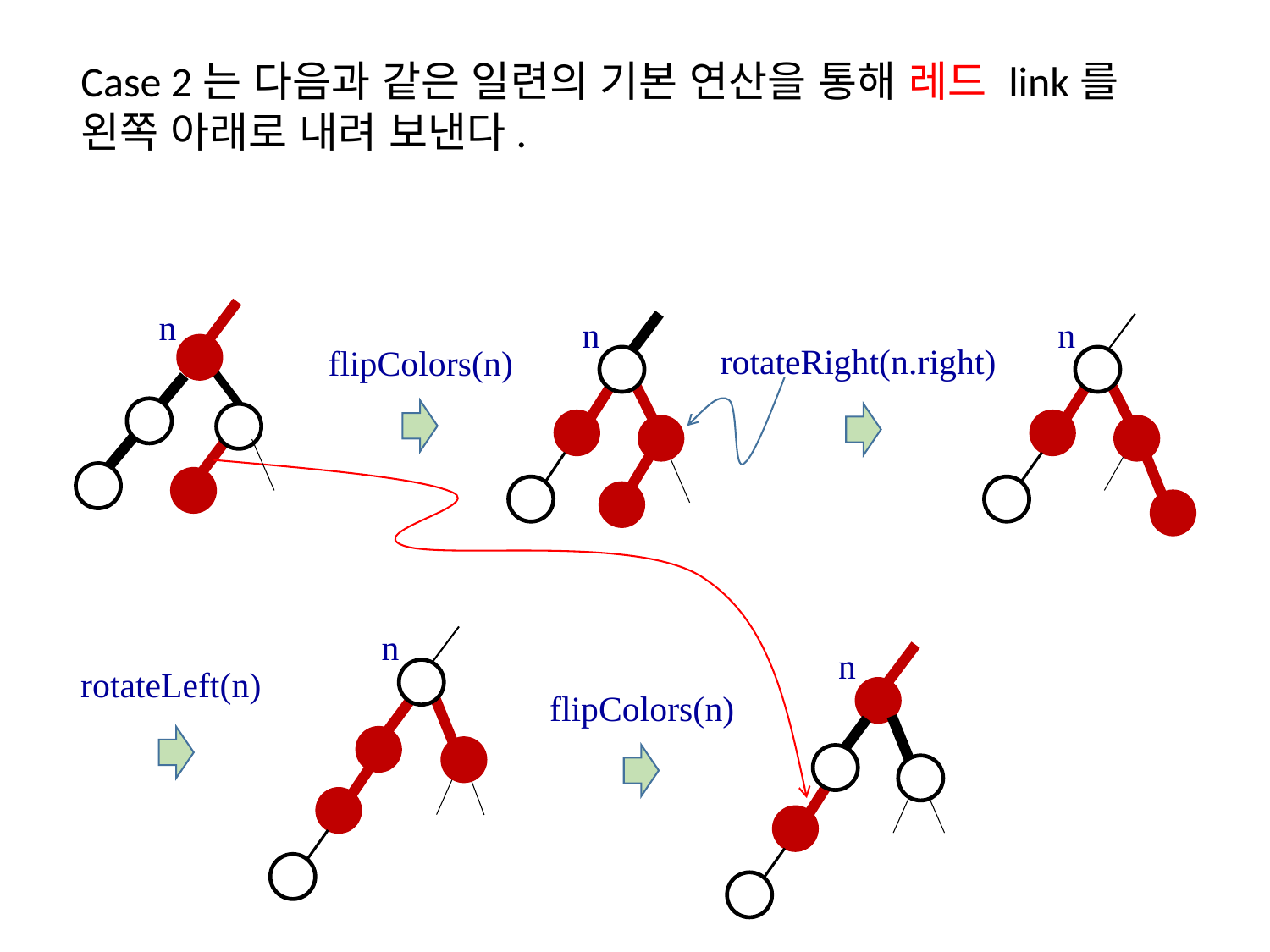

Case 2는 다음과 같은 일련의 기본 연산을 통해 레드 link를 왼쪽 아래로 내려 보낸다.
n
n
n
rotateRight(n.right)

flipColors(n)

n
n
rotateLeft(n)

flipColors(n)